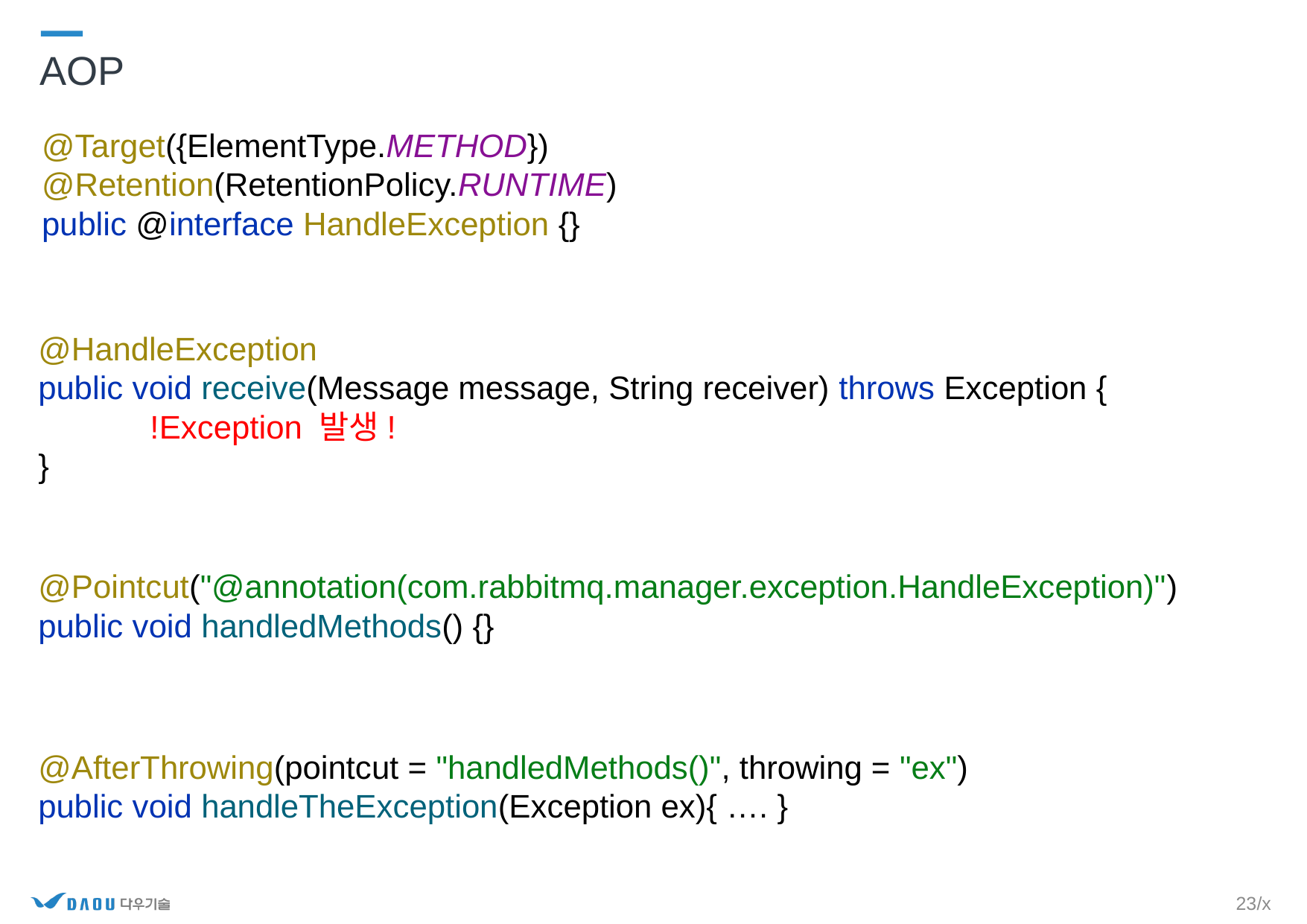

# AOP
@Target({ElementType.METHOD})
@Retention(RetentionPolicy.RUNTIME)
public @interface HandleException {}
@HandleException
public void receive(Message message, String receiver) throws Exception {
	!Exception 발생!
}
@Pointcut("@annotation(com.rabbitmq.manager.exception.HandleException)")
public void handledMethods() {}
@AfterThrowing(pointcut = "handledMethods()", throwing = "ex")
public void handleTheException(Exception ex){ …. }